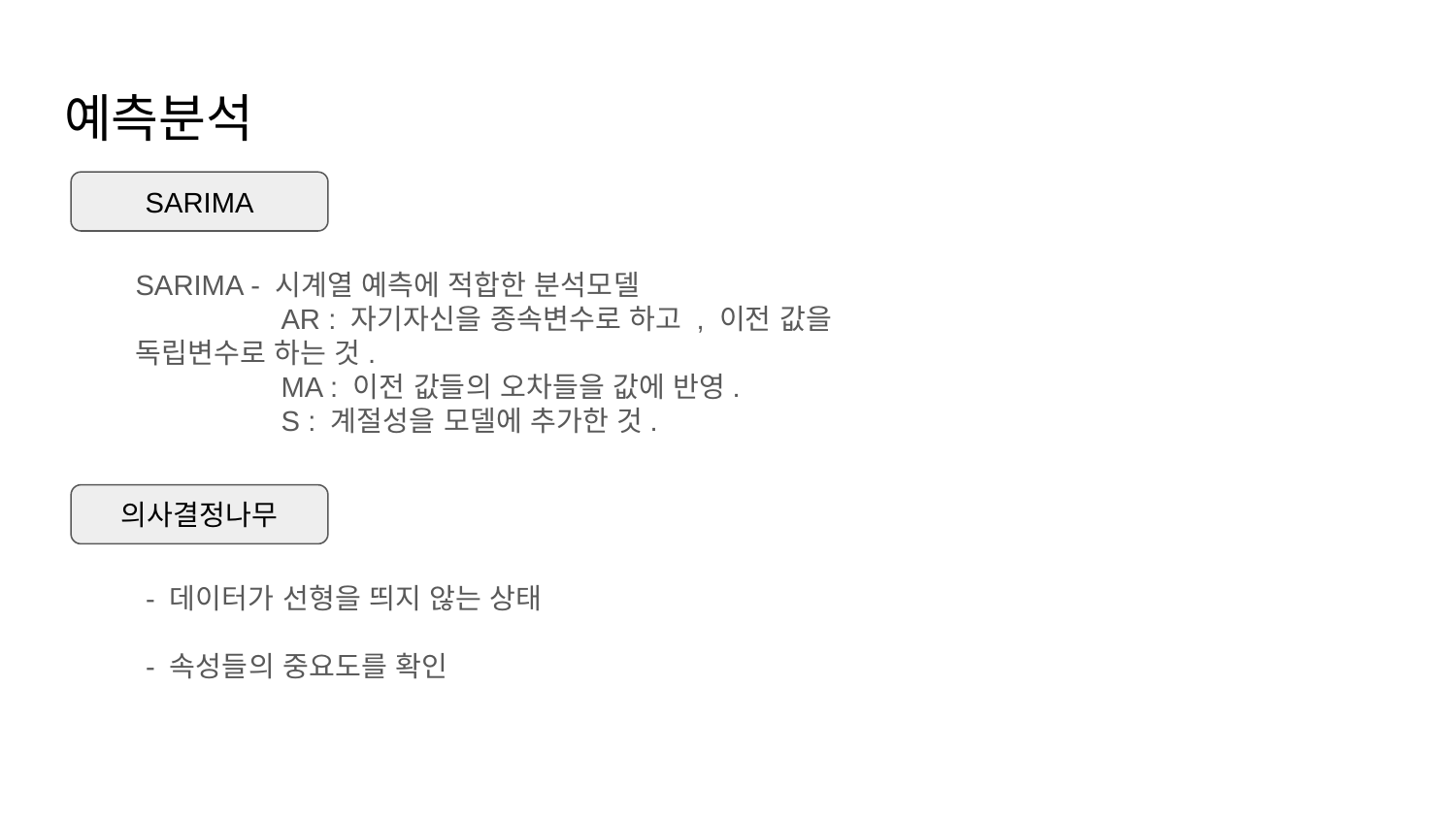

# 예측분석
SARIMA
SARIMA - 시계열 예측에 적합한 분석모델
	AR : 자기자신을 종속변수로 하고 , 이전 값을 독립변수로 하는 것.
	MA : 이전 값들의 오차들을 값에 반영.
	S : 계절성을 모델에 추가한 것.
의사결정나무
- 데이터가 선형을 띄지 않는 상태

- 속성들의 중요도를 확인